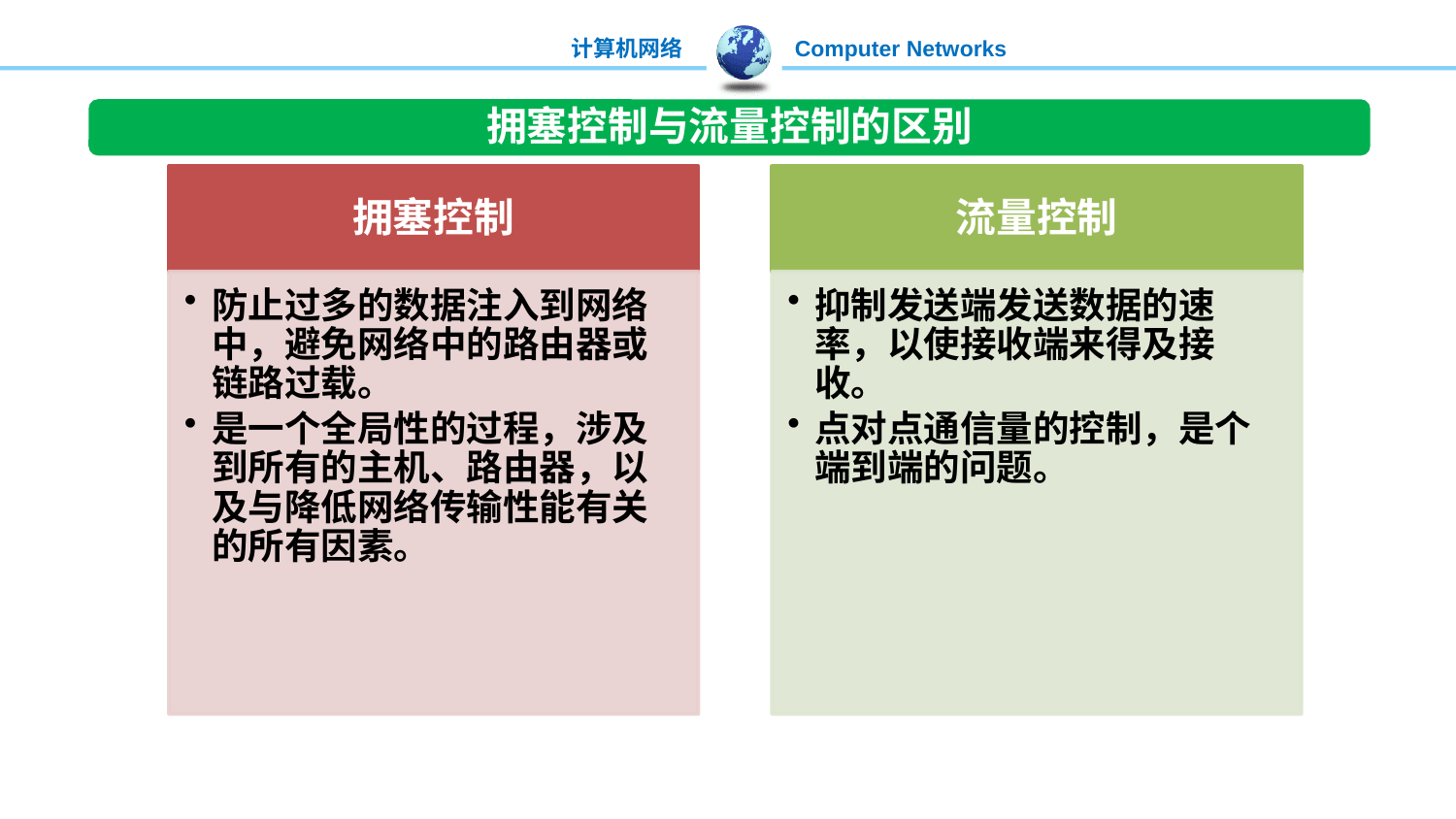

拥塞控制与流量控制的区别

拥塞控制
防止过多的数据注入到网络中，避免网络中的路由器或链路过载。
是一个全局性的过程，涉及到所有的主机、路由器，以及与降低网络传输性能有关的所有因素。
流量控制
抑制发送端发送数据的速率，以使接收端来得及接收。
点对点通信量的控制，是个端到端的问题。